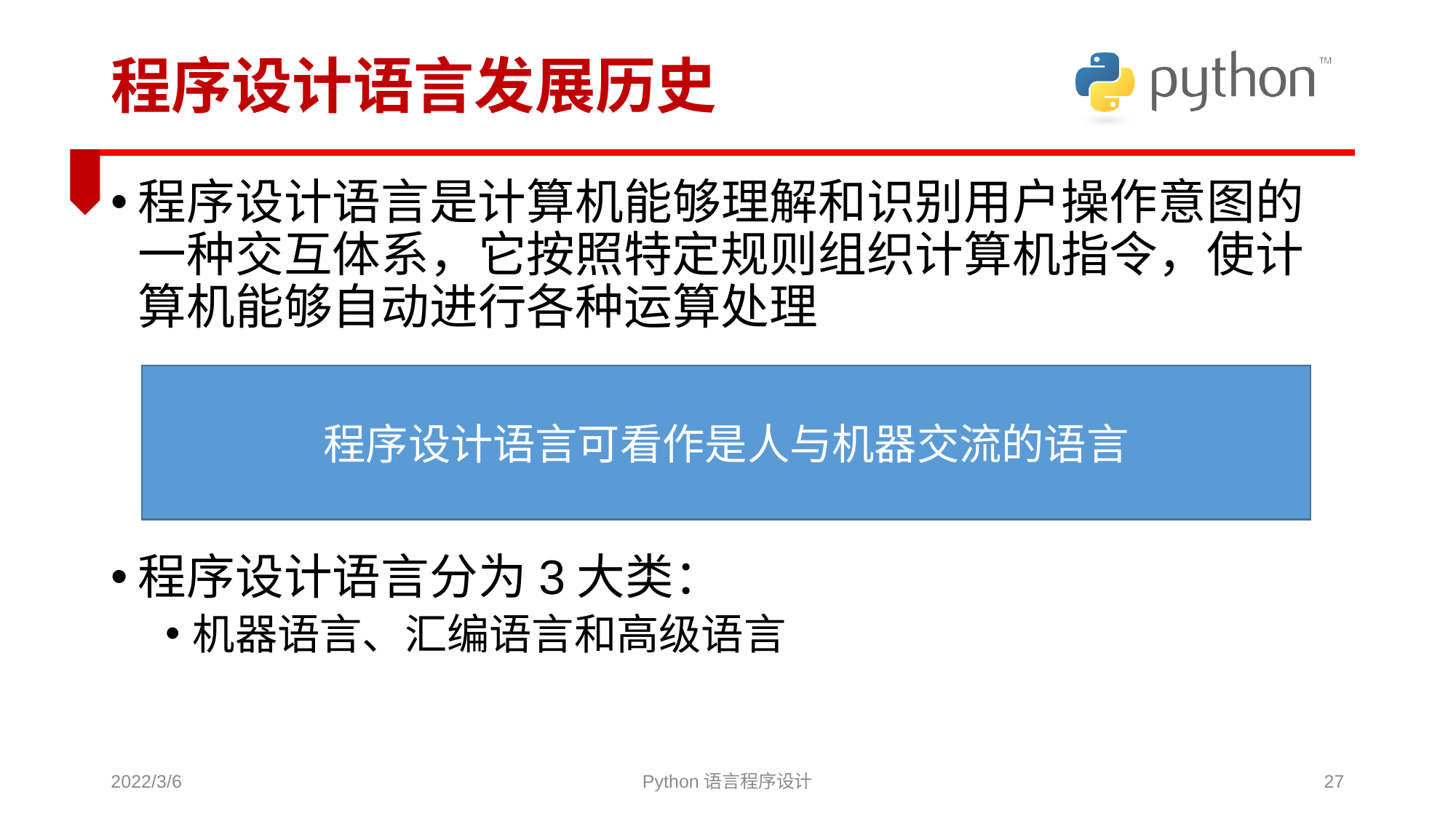

# 程序设计语言发展历史
程序设计语言是计算机能够理解和识别用户操作意图的一种交互体系，它按照特定规则组织计算机指令，使计算机能够自动进行各种运算处理

程序设计语言分为3大类：
机器语言、汇编语言和高级语言
程序设计语言可看作是人与机器交流的语言
2022/3/6
Python语言程序设计
27